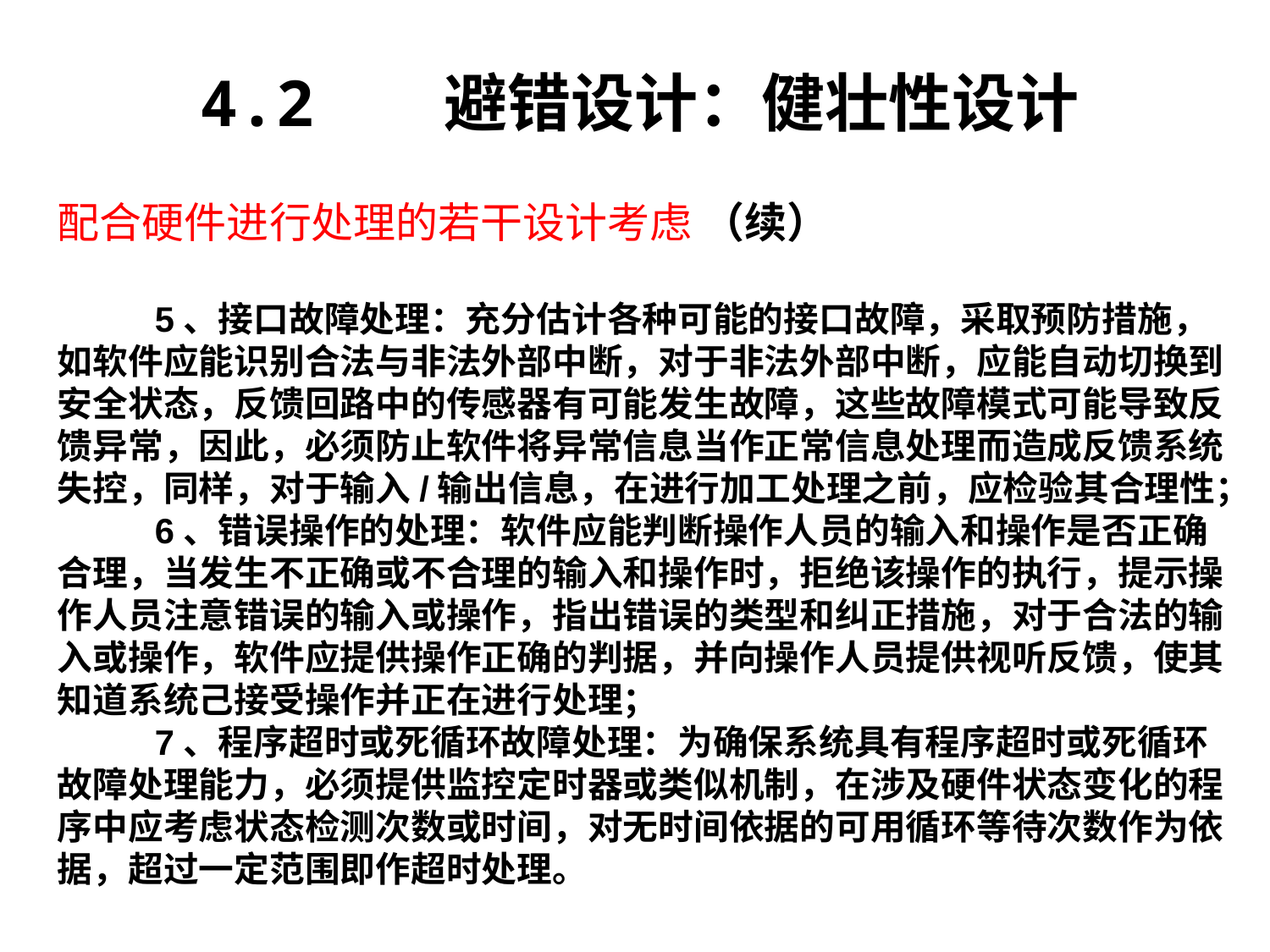

4.2   避错设计：健壮性设计
配合硬件进行处理的若干设计考虑 （续）

          5、接口故障处理：充分估计各种可能的接口故障，采取预防措施，如软件应能识别合法与非法外部中断，对于非法外部中断，应能自动切换到安全状态，反馈回路中的传感器有可能发生故障，这些故障模式可能导致反馈异常，因此，必须防止软件将异常信息当作正常信息处理而造成反馈系统失控，同样，对于输入/输出信息，在进行加工处理之前，应检验其合理性；
          6、错误操作的处理：软件应能判断操作人员的输入和操作是否正确合理，当发生不正确或不合理的输入和操作时，拒绝该操作的执行，提示操作人员注意错误的输入或操作，指出错误的类型和纠正措施，对于合法的输入或操作，软件应提供操作正确的判据，并向操作人员提供视听反馈，使其知道系统己接受操作并正在进行处理；
          7、程序超时或死循环故障处理：为确保系统具有程序超时或死循环故障处理能力，必须提供监控定时器或类似机制，在涉及硬件状态变化的程序中应考虑状态检测次数或时间，对无时间依据的可用循环等待次数作为依据，超过一定范围即作超时处理。